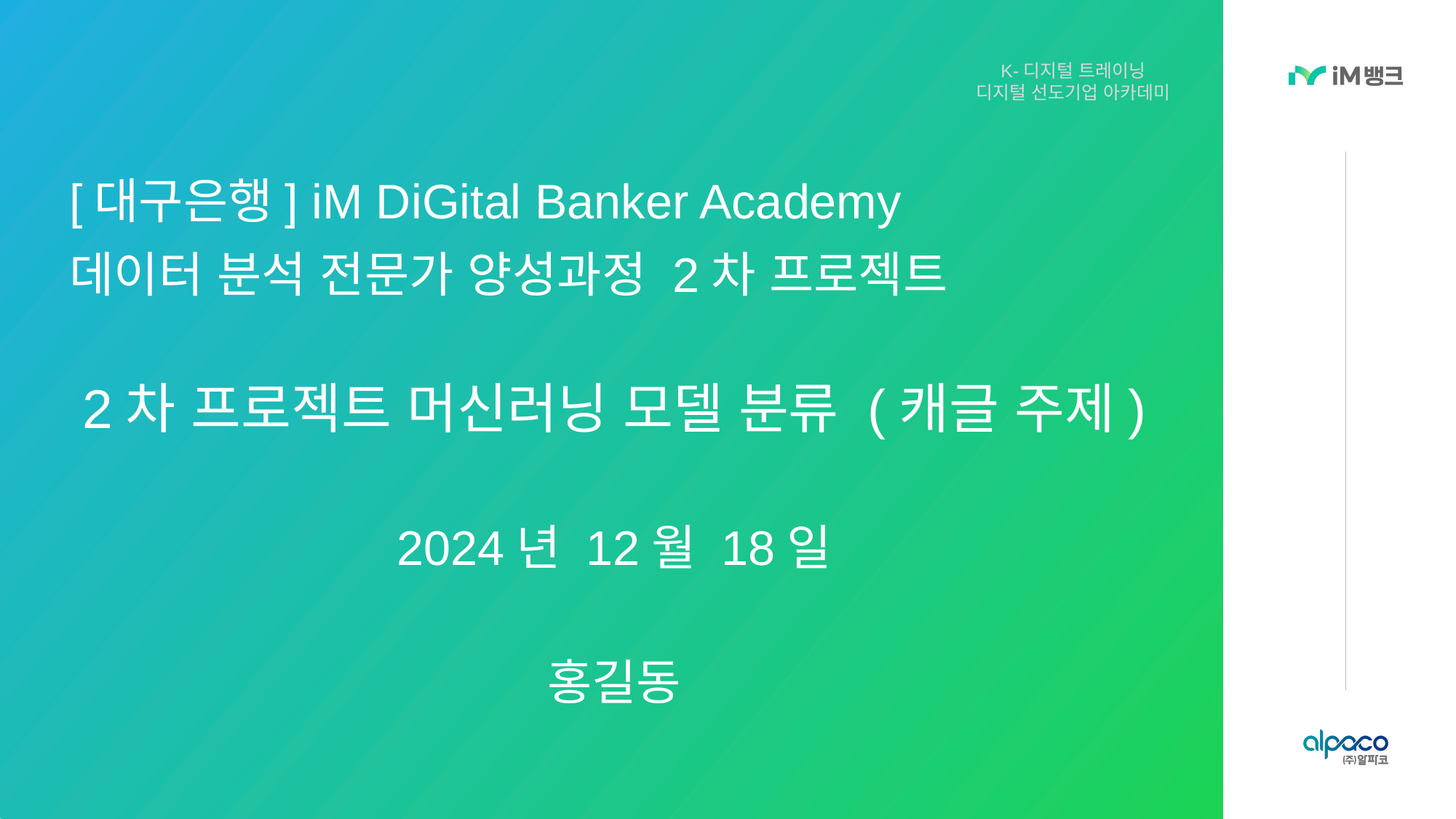

K-디지털 트레이닝
디지털 선도기업 아카데미
[대구은행] iM DiGital Banker Academy
데이터 분석 전문가 양성과정 2차 프로젝트
2차 프로젝트 머신러닝 모델 분류 (캐글 주제)

2024년 12월 18일

홍길동